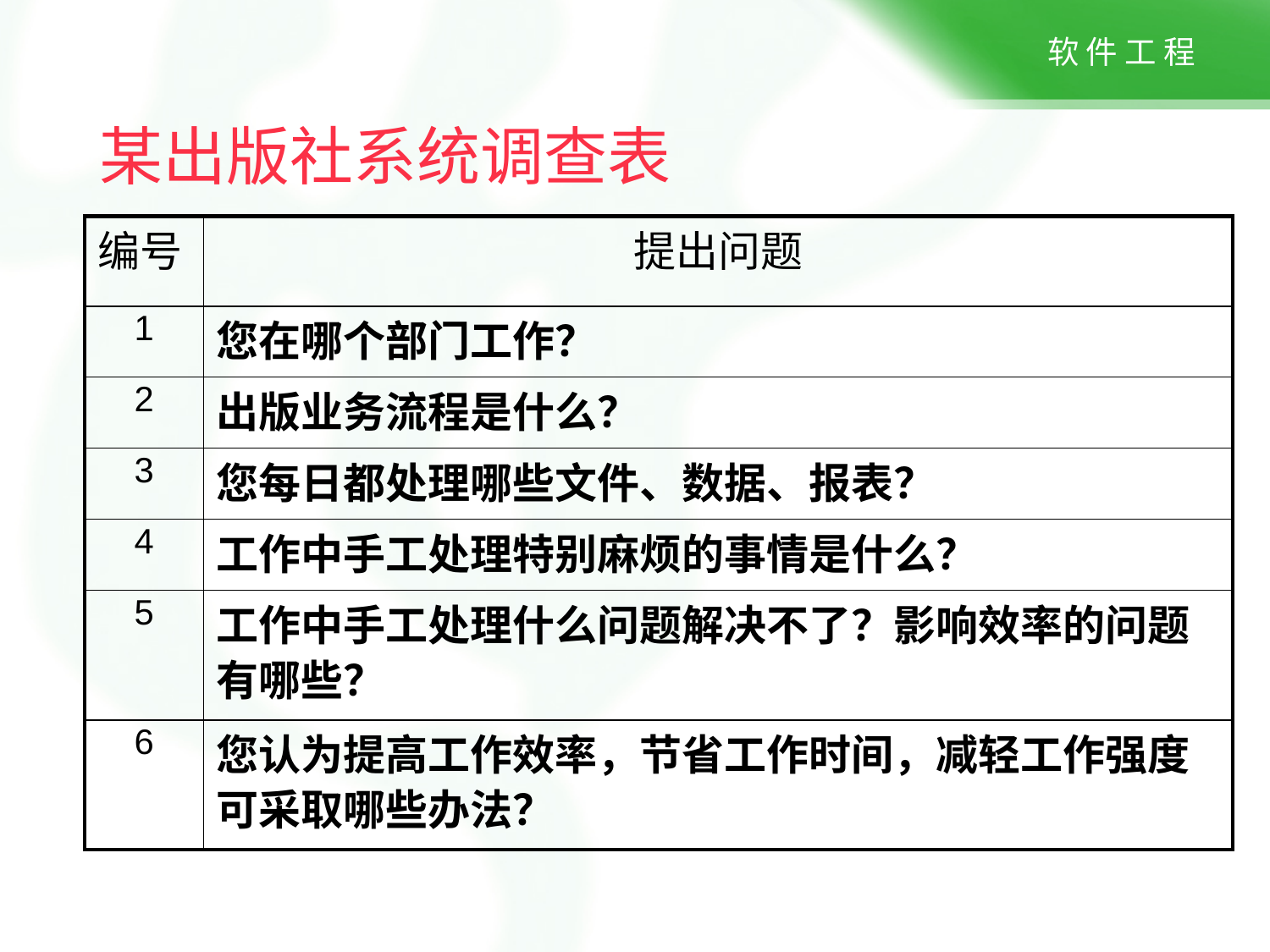

某出版社系统调查表
| 编号 | 提出问题 |
| --- | --- |
| 1 | 您在哪个部门工作？ |
| 2 | 出版业务流程是什么？ |
| 3 | 您每日都处理哪些文件、数据、报表？ |
| 4 | 工作中手工处理特别麻烦的事情是什么？ |
| 5 | 工作中手工处理什么问题解决不了？影响效率的问题有哪些？ |
| 6 | 您认为提高工作效率，节省工作时间，减轻工作强度可采取哪些办法？ |